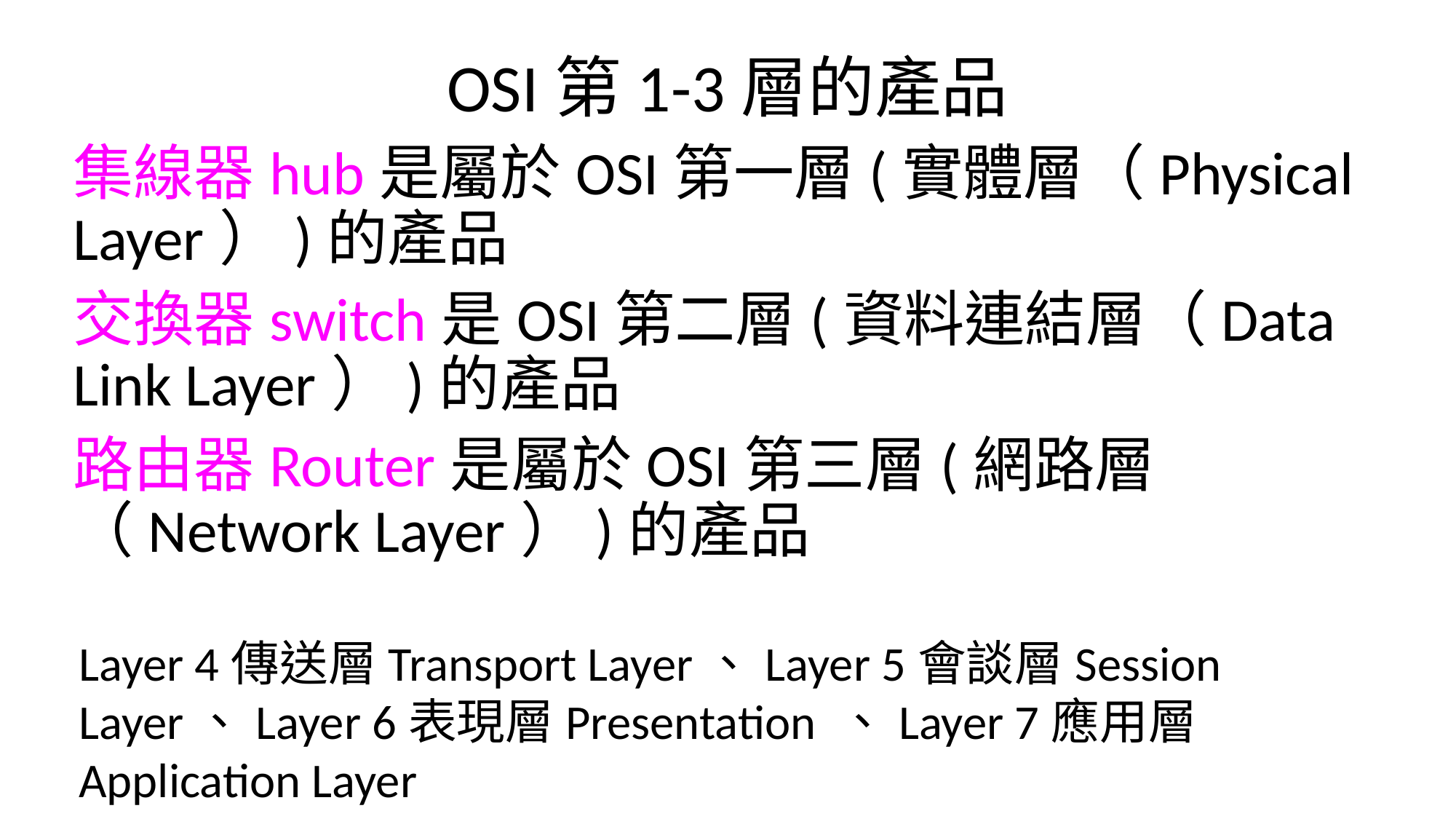

# OSI第1-3層的產品
集線器hub是屬於OSI第一層(實體層（Physical Layer）)的產品
交換器switch是OSI第二層(資料連結層（Data Link Layer）)的產品
路由器Router是屬於OSI第三層(網路層（Network Layer）)的產品

Layer 4傳送層Transport Layer、Layer 5會談層Session Layer、Layer 6表現層Presentation 、Layer 7應用層Application Layer